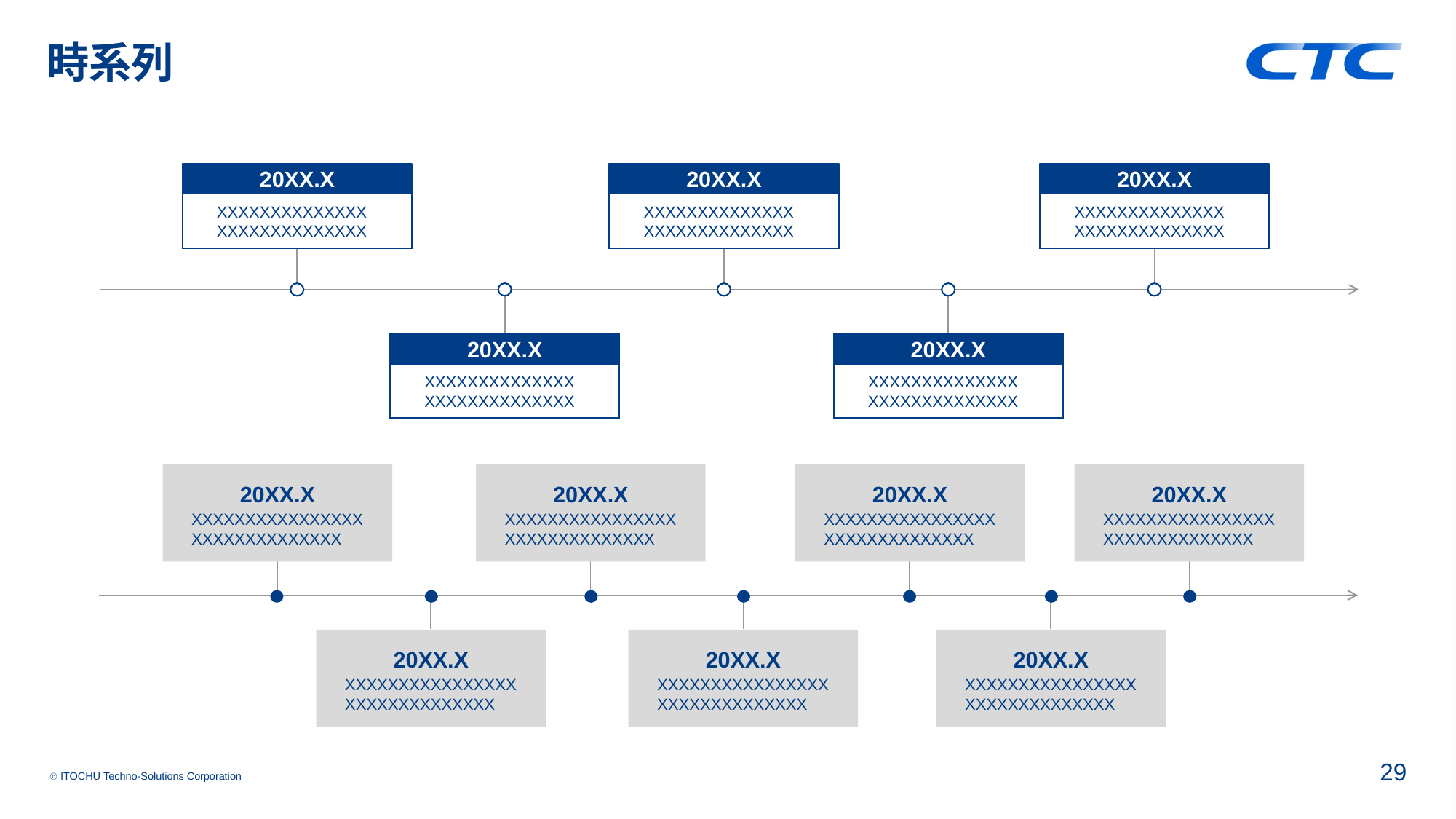

# 時系列
20XX.X
XXXXXXXXXXXXXXXXXXXXXXXXXXXX

20XX.X
XXXXXXXXXXXXXXXXXXXXXXXXXXXX

20XX.X
XXXXXXXXXXXXXXXXXXXXXXXXXXXX

20XX.X
XXXXXXXXXXXXXXXXXXXXXXXXXXXX

20XX.X
XXXXXXXXXXXXXXXXXXXXXXXXXXXX
20XX.X
XXXXXXXXXXXXXXXXXXXXXXXXXXXXXX
20XX.X
XXXXXXXXXXXXXXXXXXXXXXXXXXXXXX
20XX.X
XXXXXXXXXXXXXXXXXXXXXXXXXXXXXX
20XX.X
XXXXXXXXXXXXXXXXXXXXXXXXXXXXXX

20XX.X
XXXXXXXXXXXXXXXXXXXXXXXXXXXXXX
20XX.X
XXXXXXXXXXXXXXXXXXXXXXXXXXXXXX
20XX.X
XXXXXXXXXXXXXXXXXXXXXXXXXXXXXX